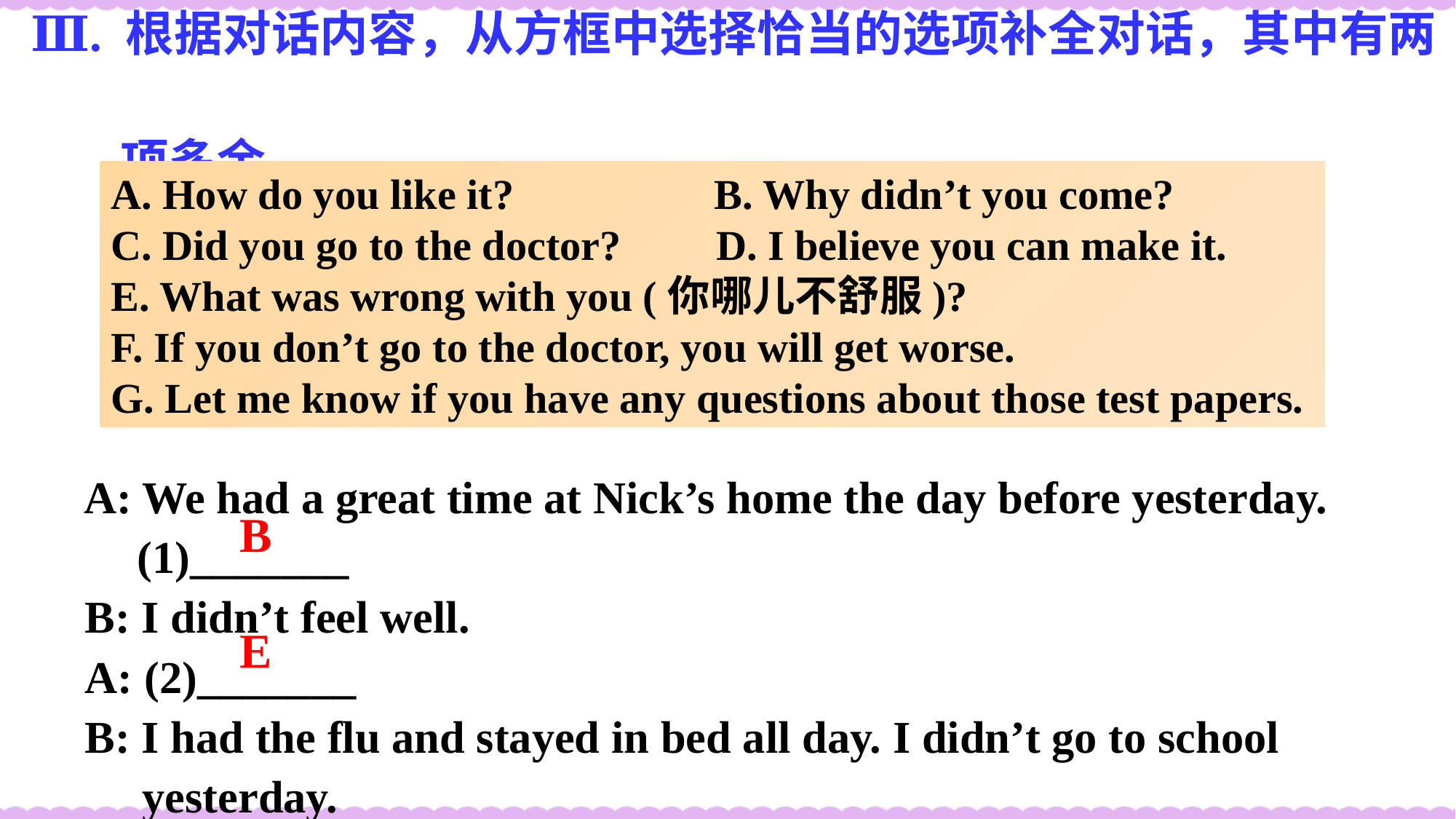

Ⅲ. 根据对话内容，从方框中选择恰当的选项补全对话，其中有两
       项多余。

A: We had a great time at Nick’s home the day before yesterday.   (1)_______
 B: I didn’t feel well.
 A: (2)_______
 B: I had the flu and stayed in bed all day. I didn’t go to school
      yesterday.
A. How do you like it?                   B. Why didn’t you come?
C. Did you go to the doctor?         D. I believe you can make it.
E. What was wrong with you (你哪儿不舒服)?
F. If you don’t go to the doctor, you will get worse.
G. Let me know if you have any questions about those test papers.
B
E